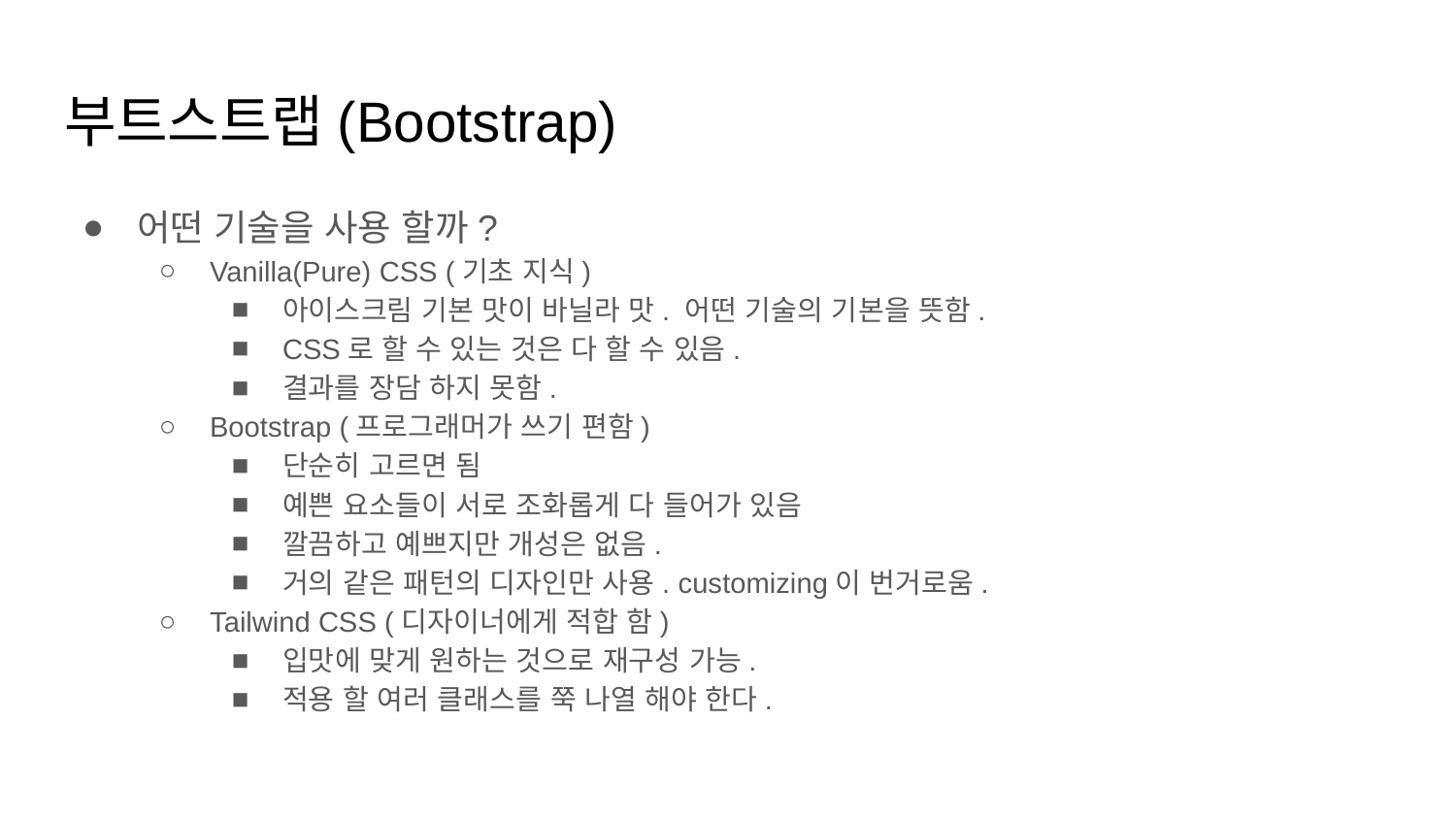

# 부트스트랩(Bootstrap)
어떤 기술을 사용 할까?
Vanilla(Pure) CSS (기초 지식)
아이스크림 기본 맛이 바닐라 맛. 어떤 기술의 기본을 뜻함.
CSS로 할 수 있는 것은 다 할 수 있음.
결과를 장담 하지 못함.
Bootstrap (프로그래머가 쓰기 편함)
단순히 고르면 됨
예쁜 요소들이 서로 조화롭게 다 들어가 있음
깔끔하고 예쁘지만 개성은 없음.
거의 같은 패턴의 디자인만 사용. customizing이 번거로움.
Tailwind CSS (디자이너에게 적합 함)
입맛에 맞게 원하는 것으로 재구성 가능.
적용 할 여러 클래스를 쭉 나열 해야 한다.